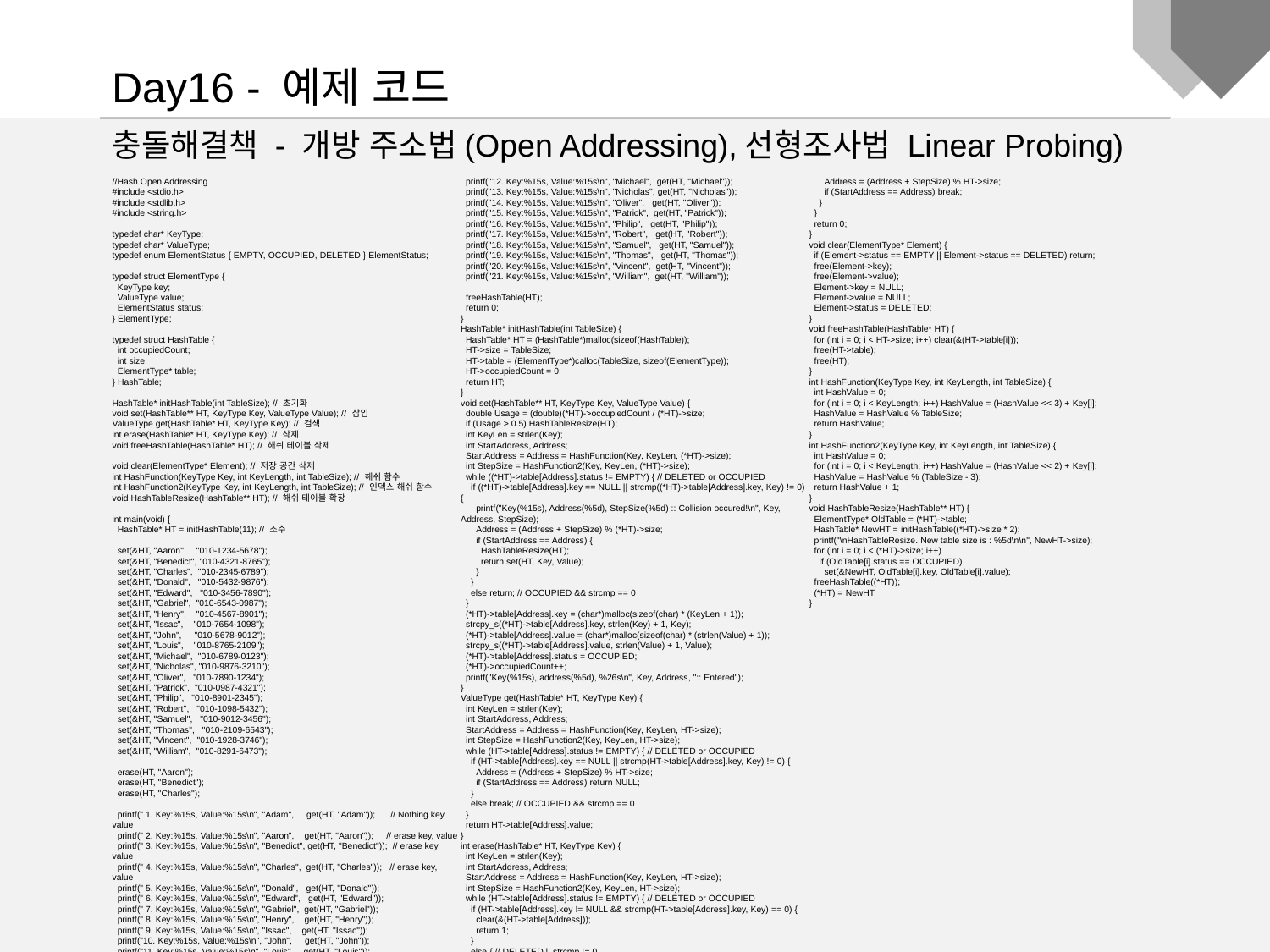

Day16 - 예제 코드
충돌해결책 - 개방 주소법(Open Addressing),선형조사법 Linear Probing)
//Hash Open Addressing
#include <stdio.h>
#include <stdlib.h>
#include <string.h>

typedef char* KeyType;
typedef char* ValueType;
typedef enum ElementStatus { EMPTY, OCCUPIED, DELETED } ElementStatus;

typedef struct ElementType {
  KeyType key;
  ValueType value;
  ElementStatus status;
} ElementType;

typedef struct HashTable {
  int occupiedCount;
  int size;
  ElementType* table;
} HashTable;

HashTable* initHashTable(int TableSize); // 초기화
void set(HashTable** HT, KeyType Key, ValueType Value); // 삽입
ValueType get(HashTable* HT, KeyType Key); // 검색
int erase(HashTable* HT, KeyType Key); // 삭제
void freeHashTable(HashTable* HT); // 해쉬 테이블 삭제

void clear(ElementType* Element); // 저장 공간 삭제
int HashFunction(KeyType Key, int KeyLength, int TableSize); // 해쉬 함수
int HashFunction2(KeyType Key, int KeyLength, int TableSize); // 인덱스 해쉬 함수
void HashTableResize(HashTable** HT); // 해쉬 테이블 확장

int main(void) {
  HashTable* HT = initHashTable(11); // 소수

  set(&HT, "Aaron",    "010-1234-5678");
  set(&HT, "Benedict", "010-4321-8765");
  set(&HT, "Charles",  "010-2345-6789");
  set(&HT, "Donald",   "010-5432-9876");
  set(&HT, "Edward",   "010-3456-7890");
  set(&HT, "Gabriel",  "010-6543-0987");
  set(&HT, "Henry",    "010-4567-8901");
  set(&HT, "Issac",    "010-7654-1098");
  set(&HT, "John",     "010-5678-9012");
  set(&HT, "Louis",    "010-8765-2109");
  set(&HT, "Michael",  "010-6789-0123");
  set(&HT, "Nicholas", "010-9876-3210");
  set(&HT, "Oliver",   "010-7890-1234");
  set(&HT, "Patrick",  "010-0987-4321");
  set(&HT, "Philip",   "010-8901-2345");
  set(&HT, "Robert",   "010-1098-5432");
  set(&HT, "Samuel",   "010-9012-3456");
  set(&HT, "Thomas",   "010-2109-6543");
  set(&HT, "Vincent",  "010-1928-3746");
  set(&HT, "William",  "010-8291-6473");

  erase(HT, "Aaron");
  erase(HT, "Benedict");
  erase(HT, "Charles");

  printf(" 1. Key:%15s, Value:%15s\n", "Adam",     get(HT, "Adam"));      // Nothing key, value
  printf(" 2. Key:%15s, Value:%15s\n", "Aaron",    get(HT, "Aaron"));     // erase key, value
  printf(" 3. Key:%15s, Value:%15s\n", "Benedict", get(HT, "Benedict"));  // erase key, value
  printf(" 4. Key:%15s, Value:%15s\n", "Charles",  get(HT, "Charles"));   // erase key, value
  printf(" 5. Key:%15s, Value:%15s\n", "Donald",   get(HT, "Donald"));
  printf(" 6. Key:%15s, Value:%15s\n", "Edward",   get(HT, "Edward"));
  printf(" 7. Key:%15s, Value:%15s\n", "Gabriel",  get(HT, "Gabriel"));
  printf(" 8. Key:%15s, Value:%15s\n", "Henry",    get(HT, "Henry"));
  printf(" 9. Key:%15s, Value:%15s\n", "Issac",    get(HT, "Issac"));
  printf("10. Key:%15s, Value:%15s\n", "John",     get(HT, "John"));
  printf("11. Key:%15s, Value:%15s\n", "Louis",    get(HT, "Louis"));
  printf("12. Key:%15s, Value:%15s\n", "Michael",  get(HT, "Michael"));
  printf("13. Key:%15s, Value:%15s\n", "Nicholas", get(HT, "Nicholas"));
  printf("14. Key:%15s, Value:%15s\n", "Oliver",   get(HT, "Oliver"));
  printf("15. Key:%15s, Value:%15s\n", "Patrick",  get(HT, "Patrick"));
  printf("16. Key:%15s, Value:%15s\n", "Philip",   get(HT, "Philip"));
  printf("17. Key:%15s, Value:%15s\n", "Robert",   get(HT, "Robert"));
  printf("18. Key:%15s, Value:%15s\n", "Samuel",   get(HT, "Samuel"));
  printf("19. Key:%15s, Value:%15s\n", "Thomas",   get(HT, "Thomas"));
  printf("20. Key:%15s, Value:%15s\n", "Vincent",  get(HT, "Vincent"));
  printf("21. Key:%15s, Value:%15s\n", "William",  get(HT, "William"));

  freeHashTable(HT);
  return 0;
}
HashTable* initHashTable(int TableSize) {
  HashTable* HT = (HashTable*)malloc(sizeof(HashTable));
  HT->size = TableSize;
  HT->table = (ElementType*)calloc(TableSize, sizeof(ElementType));
  HT->occupiedCount = 0;
  return HT;
}
void set(HashTable** HT, KeyType Key, ValueType Value) {
  double Usage = (double)(*HT)->occupiedCount / (*HT)->size;
  if (Usage > 0.5) HashTableResize(HT);
  int KeyLen = strlen(Key);
  int StartAddress, Address;
  StartAddress = Address = HashFunction(Key, KeyLen, (*HT)->size);
  int StepSize = HashFunction2(Key, KeyLen, (*HT)->size);
  while ((*HT)->table[Address].status != EMPTY) { // DELETED or OCCUPIED
    if ((*HT)->table[Address].key == NULL || strcmp((*HT)->table[Address].key, Key) != 0) {
      printf("Key(%15s), Address(%5d), StepSize(%5d) :: Collision occured!\n", Key, Address, StepSize);
      Address = (Address + StepSize) % (*HT)->size;
      if (StartAddress == Address) {
        HashTableResize(HT);
        return set(HT, Key, Value);
      }
    }
    else return; // OCCUPIED && strcmp == 0
  }
  (*HT)->table[Address].key = (char*)malloc(sizeof(char) * (KeyLen + 1));
  strcpy_s((*HT)->table[Address].key, strlen(Key) + 1, Key);
  (*HT)->table[Address].value = (char*)malloc(sizeof(char) * (strlen(Value) + 1));
  strcpy_s((*HT)->table[Address].value, strlen(Value) + 1, Value);
  (*HT)->table[Address].status = OCCUPIED;
  (*HT)->occupiedCount++;
  printf("Key(%15s), address(%5d), %26s\n", Key, Address, ":: Entered");
}
ValueType get(HashTable* HT, KeyType Key) {
  int KeyLen = strlen(Key);
  int StartAddress, Address;
  StartAddress = Address = HashFunction(Key, KeyLen, HT->size);
  int StepSize = HashFunction2(Key, KeyLen, HT->size);
  while (HT->table[Address].status != EMPTY) { // DELETED or OCCUPIED
    if (HT->table[Address].key == NULL || strcmp(HT->table[Address].key, Key) != 0) {
      Address = (Address + StepSize) % HT->size;
      if (StartAddress == Address) return NULL;
    }
    else break; // OCCUPIED && strcmp == 0
  }
  return HT->table[Address].value;
}
int erase(HashTable* HT, KeyType Key) {
  int KeyLen = strlen(Key);
  int StartAddress, Address;
  StartAddress = Address = HashFunction(Key, KeyLen, HT->size);
  int StepSize = HashFunction2(Key, KeyLen, HT->size);
  while (HT->table[Address].status != EMPTY) { // DELETED or OCCUPIED
    if (HT->table[Address].key != NULL && strcmp(HT->table[Address].key, Key) == 0) {
      clear(&(HT->table[Address]));
      return 1;
    }
    else { // DELETED || strcmp != 0
      Address = (Address + StepSize) % HT->size;
      if (StartAddress == Address) break;
    }
  }
  return 0;
}
void clear(ElementType* Element) {
  if (Element->status == EMPTY || Element->status == DELETED) return;
  free(Element->key);
  free(Element->value);
  Element->key = NULL;
  Element->value = NULL;
  Element->status = DELETED;
}
void freeHashTable(HashTable* HT) {
  for (int i = 0; i < HT->size; i++) clear(&(HT->table[i]));
  free(HT->table);
  free(HT);
}
int HashFunction(KeyType Key, int KeyLength, int TableSize) {
  int HashValue = 0;
  for (int i = 0; i < KeyLength; i++) HashValue = (HashValue << 3) + Key[i];
  HashValue = HashValue % TableSize;
  return HashValue;
}
int HashFunction2(KeyType Key, int KeyLength, int TableSize) {
  int HashValue = 0;
  for (int i = 0; i < KeyLength; i++) HashValue = (HashValue << 2) + Key[i];
  HashValue = HashValue % (TableSize - 3);
  return HashValue + 1;
}
void HashTableResize(HashTable** HT) {
  ElementType* OldTable = (*HT)->table;
  HashTable* NewHT = initHashTable((*HT)->size * 2);
  printf("\nHashTableResize. New table size is : %5d\n\n", NewHT->size);
  for (int i = 0; i < (*HT)->size; i++)
    if (OldTable[i].status == OCCUPIED)
      set(&NewHT, OldTable[i].key, OldTable[i].value);
  freeHashTable((*HT));
  (*HT) = NewHT;
}